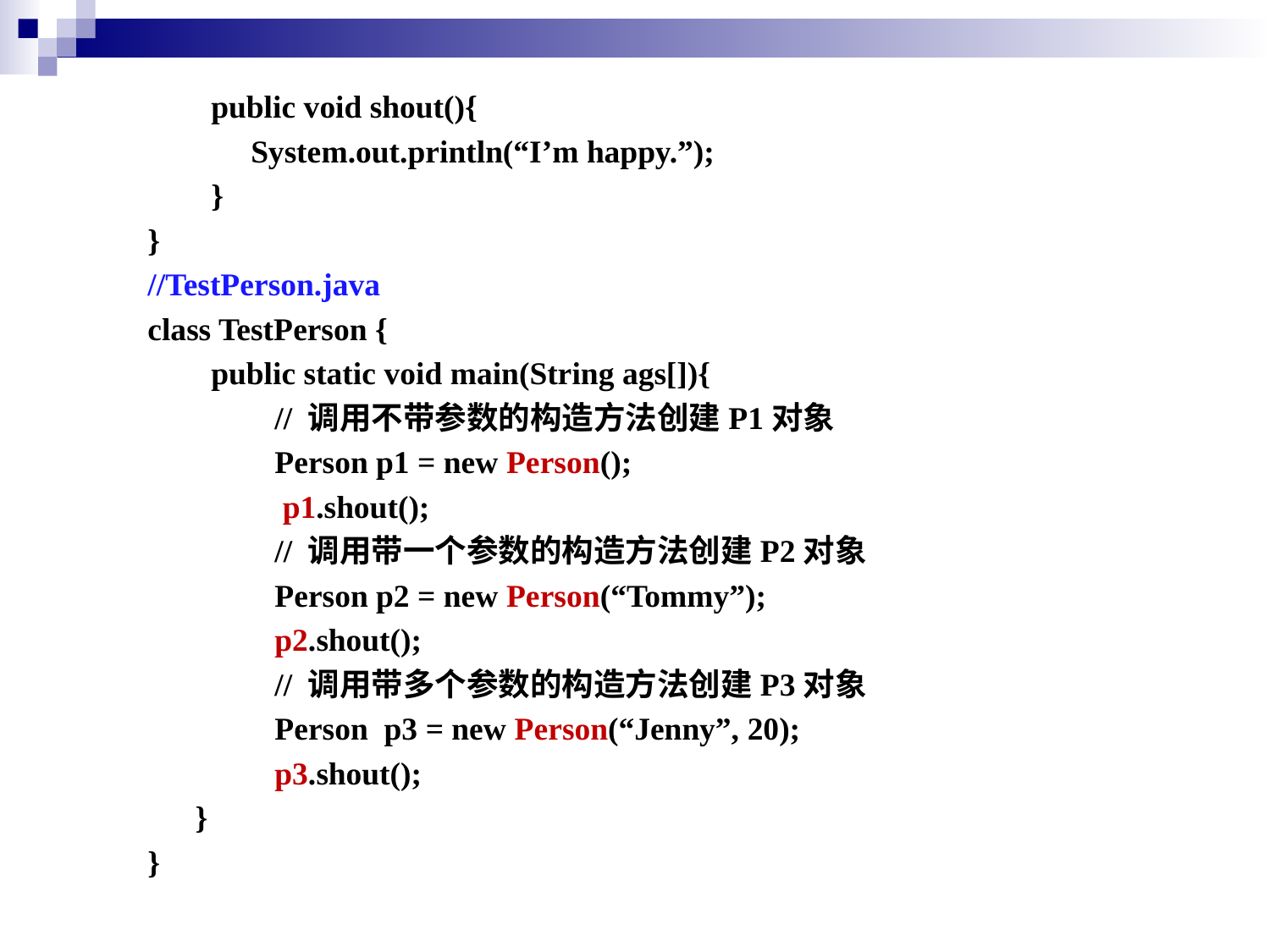

public void shout(){
	System.out.println(“I’m happy.”);
}
}
//TestPerson.java
class TestPerson {
public static void main(String ags[]){
// 调用不带参数的构造方法创建P1对象
Person p1 = new Person();
 p1.shout();
// 调用带一个参数的构造方法创建P2对象
Person p2 = new Person(“Tommy”);
p2.shout();
// 调用带多个参数的构造方法创建P3对象
Person  p3 = new Person(“Jenny”, 20);
p3.shout();
	}
}